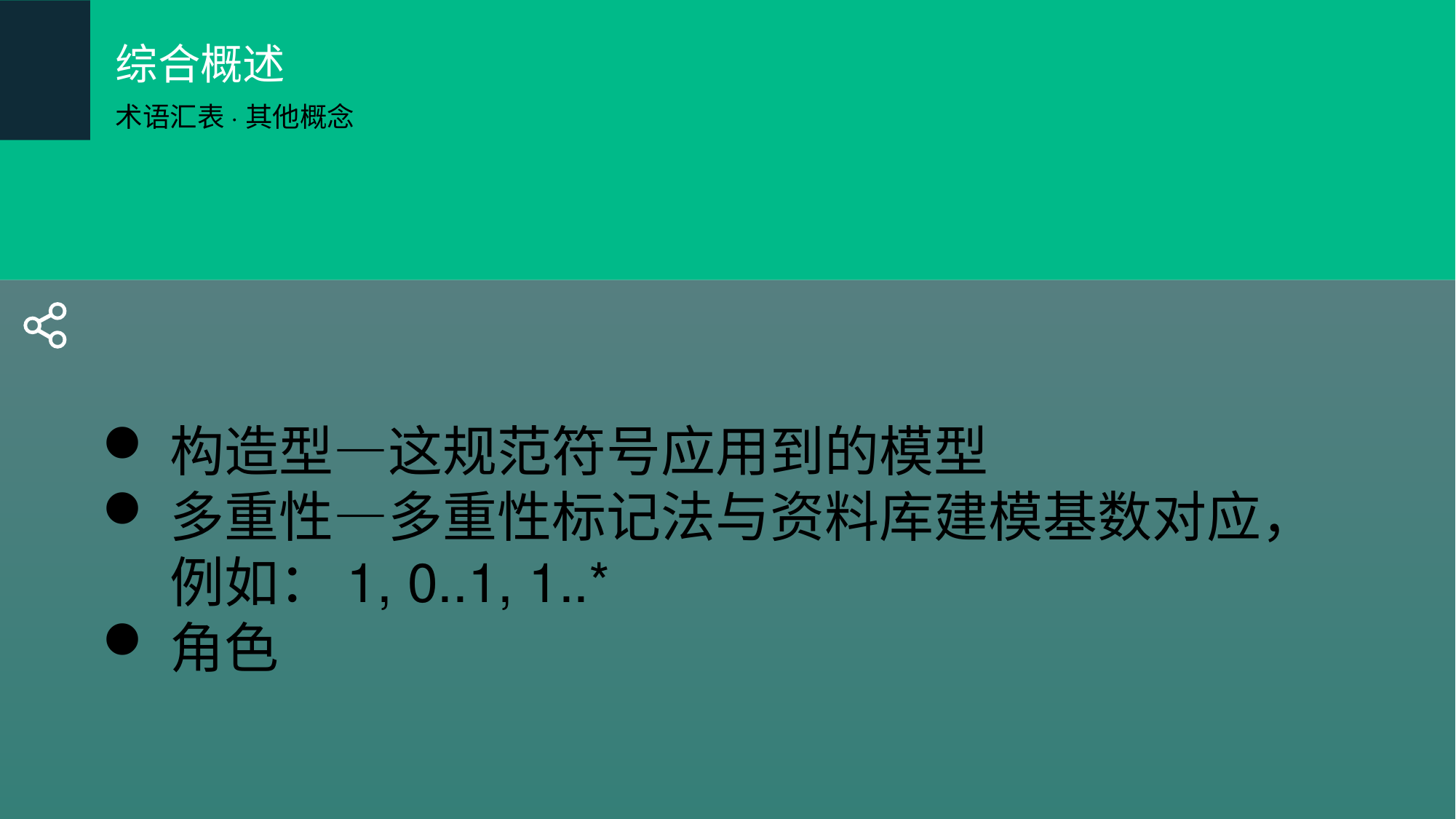

综合概述
术语汇表·其他概念

构造型—这规范符号应用到的模型
多重性—多重性标记法与资料库建模基数对应，例如：1, 0..1, 1..*
角色